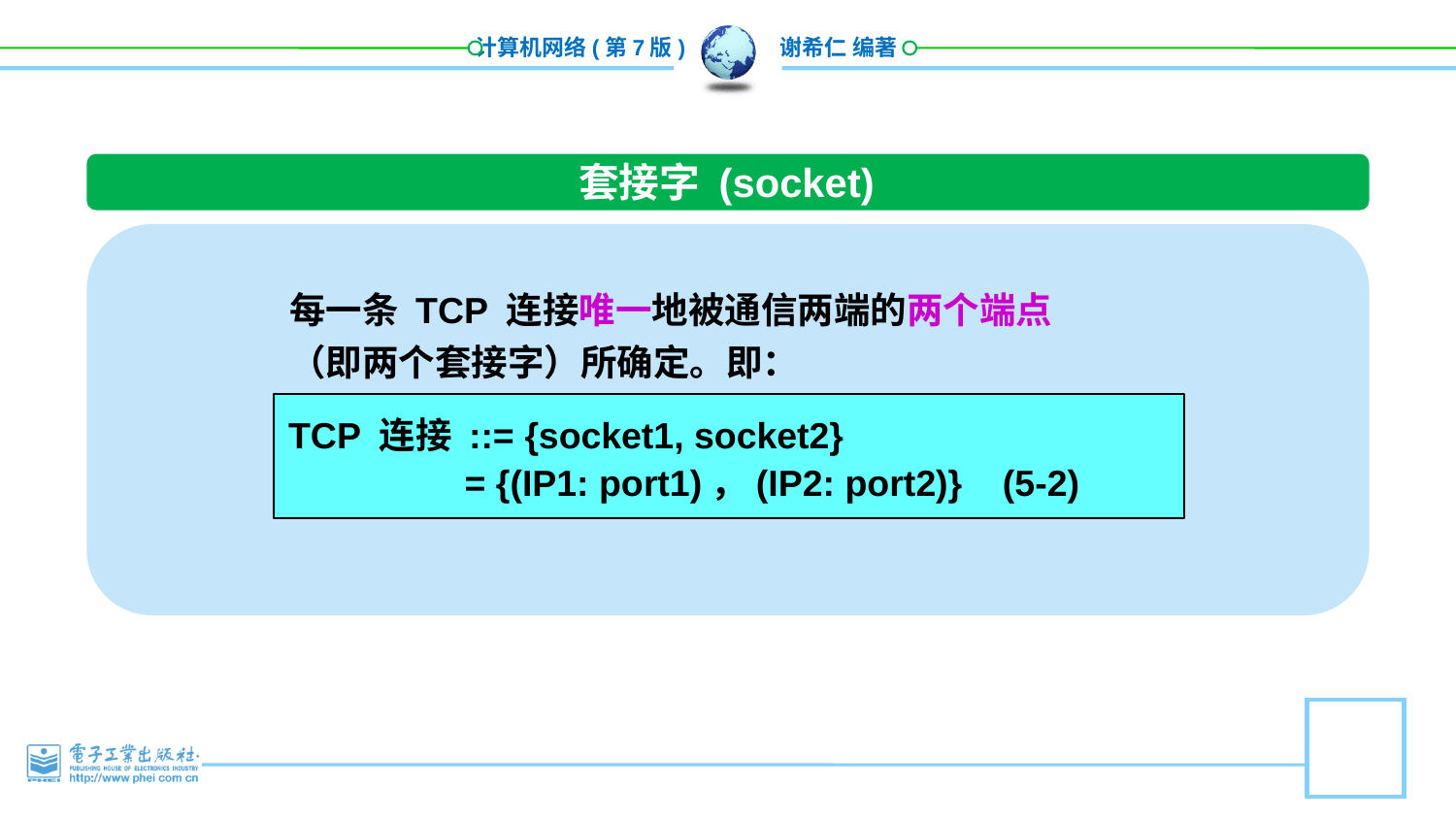

套接字 (socket)

每一条 TCP 连接唯一地被通信两端的两个端点（即两个套接字）所确定。即：
TCP 连接 ::= {socket1, socket2}
             	   = {(IP1: port1)，(IP2: port2)}    (5-2)